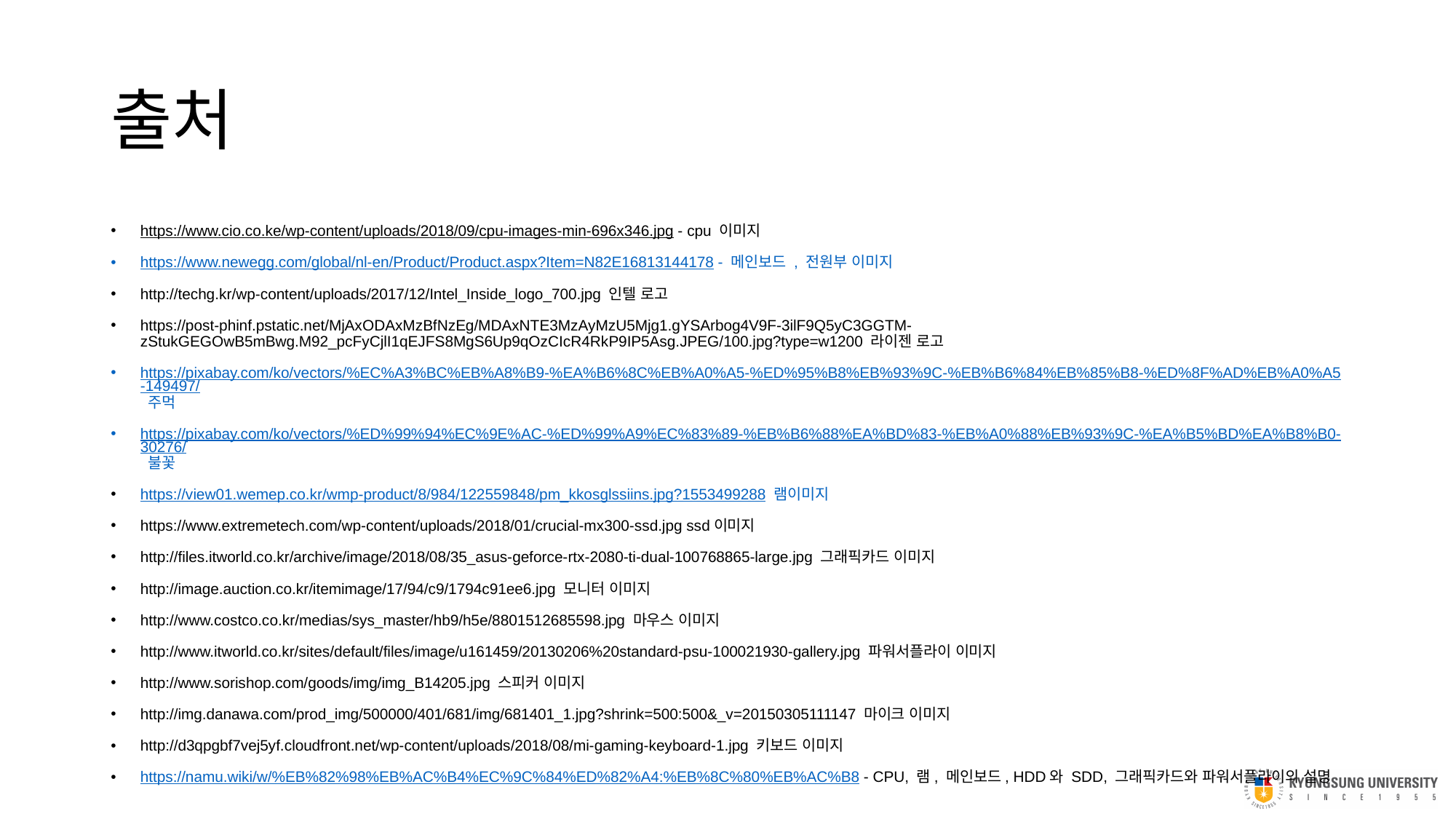

# 출처
https://www.cio.co.ke/wp-content/uploads/2018/09/cpu-images-min-696x346.jpg - cpu 이미지
https://www.newegg.com/global/nl-en/Product/Product.aspx?Item=N82E16813144178 - 메인보드 , 전원부 이미지
http://techg.kr/wp-content/uploads/2017/12/Intel_Inside_logo_700.jpg 인텔 로고
https://post-phinf.pstatic.net/MjAxODAxMzBfNzEg/MDAxNTE3MzAyMzU5Mjg1.gYSArbog4V9F-3ilF9Q5yC3GGTM-zStukGEGOwB5mBwg.M92_pcFyCjlI1qEJFS8MgS6Up9qOzCIcR4RkP9IP5Asg.JPEG/100.jpg?type=w1200 라이젠 로고
https://pixabay.com/ko/vectors/%EC%A3%BC%EB%A8%B9-%EA%B6%8C%EB%A0%A5-%ED%95%B8%EB%93%9C-%EB%B6%84%EB%85%B8-%ED%8F%AD%EB%A0%A5-149497/ 주먹
https://pixabay.com/ko/vectors/%ED%99%94%EC%9E%AC-%ED%99%A9%EC%83%89-%EB%B6%88%EA%BD%83-%EB%A0%88%EB%93%9C-%EA%B5%BD%EA%B8%B0-30276/ 불꽃
https://view01.wemep.co.kr/wmp-product/8/984/122559848/pm_kkosglssiins.jpg?1553499288 램이미지
https://www.extremetech.com/wp-content/uploads/2018/01/crucial-mx300-ssd.jpg ssd이미지
http://files.itworld.co.kr/archive/image/2018/08/35_asus-geforce-rtx-2080-ti-dual-100768865-large.jpg 그래픽카드 이미지
http://image.auction.co.kr/itemimage/17/94/c9/1794c91ee6.jpg 모니터 이미지
http://www.costco.co.kr/medias/sys_master/hb9/h5e/8801512685598.jpg 마우스 이미지
http://www.itworld.co.kr/sites/default/files/image/u161459/20130206%20standard-psu-100021930-gallery.jpg 파워서플라이 이미지
http://www.sorishop.com/goods/img/img_B14205.jpg 스피커 이미지
http://img.danawa.com/prod_img/500000/401/681/img/681401_1.jpg?shrink=500:500&_v=20150305111147 마이크 이미지
http://d3qpgbf7vej5yf.cloudfront.net/wp-content/uploads/2018/08/mi-gaming-keyboard-1.jpg 키보드 이미지
https://namu.wiki/w/%EB%82%98%EB%AC%B4%EC%9C%84%ED%82%A4:%EB%8C%80%EB%AC%B8 - CPU, 램, 메인보드, HDD와 SDD, 그래픽카드와 파워서플라이의 설명